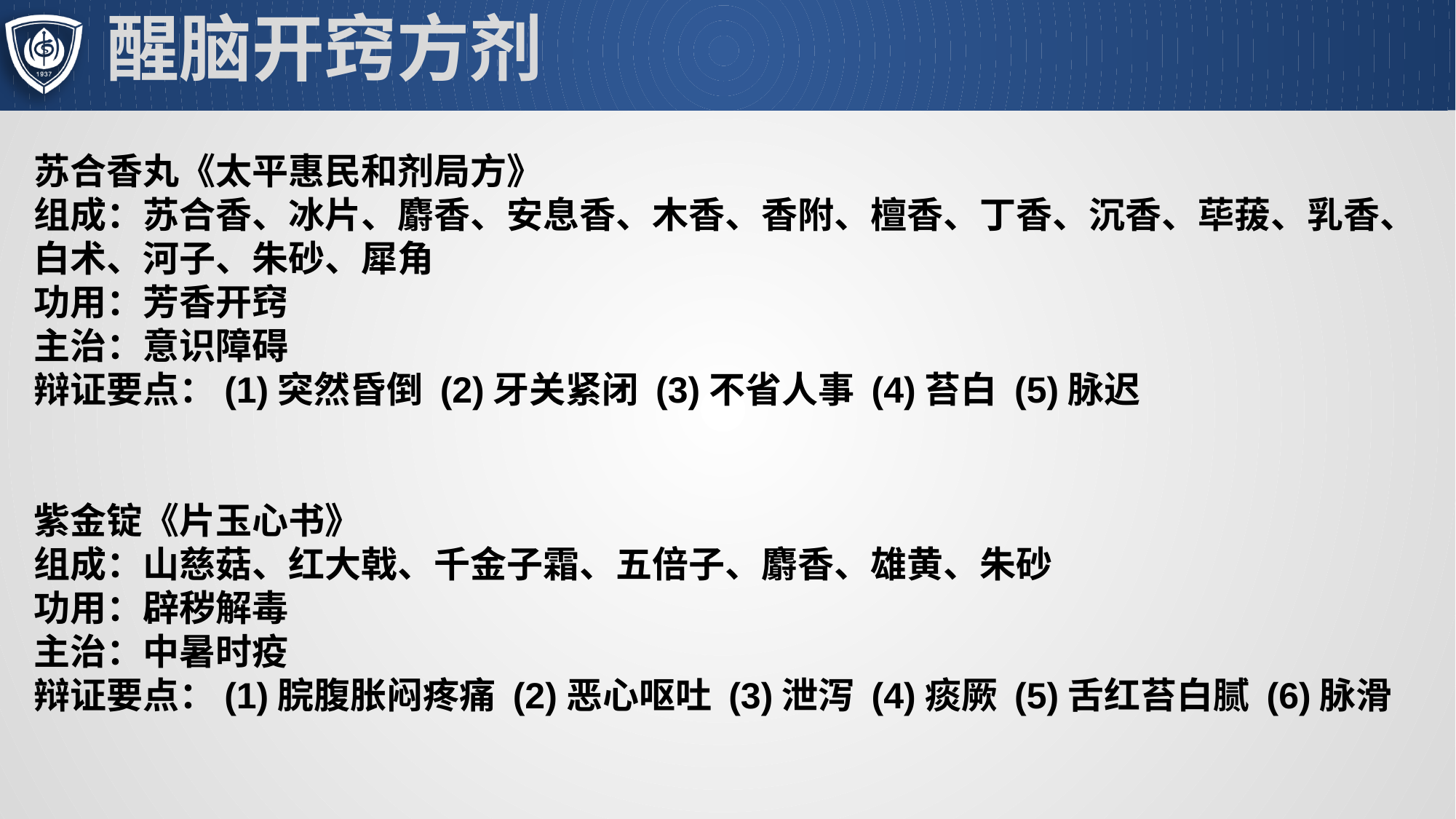

# 醒脑开窍方剂
苏合香丸《太平惠民和剂局方》
组成：苏合香、冰片、麝香、安息香、木香、香附、檀香、丁香、沉香、荜菝、乳香、白术、河子、朱砂、犀角
功用：芳香开窍
主治：意识障碍
辩证要点：(1)突然昏倒 (2)牙关紧闭 (3)不省人事 (4)苔白 (5)脉迟

紫金锭《片玉心书》
组成：山慈菇、红大戟、千金子霜、五倍子、麝香、雄黄、朱砂
功用：辟秽解毒
主治：中暑时疫
辩证要点：(1)脘腹胀闷疼痛 (2)恶心呕吐 (3)泄泻 (4)痰厥 (5)舌红苔白腻 (6)脉滑